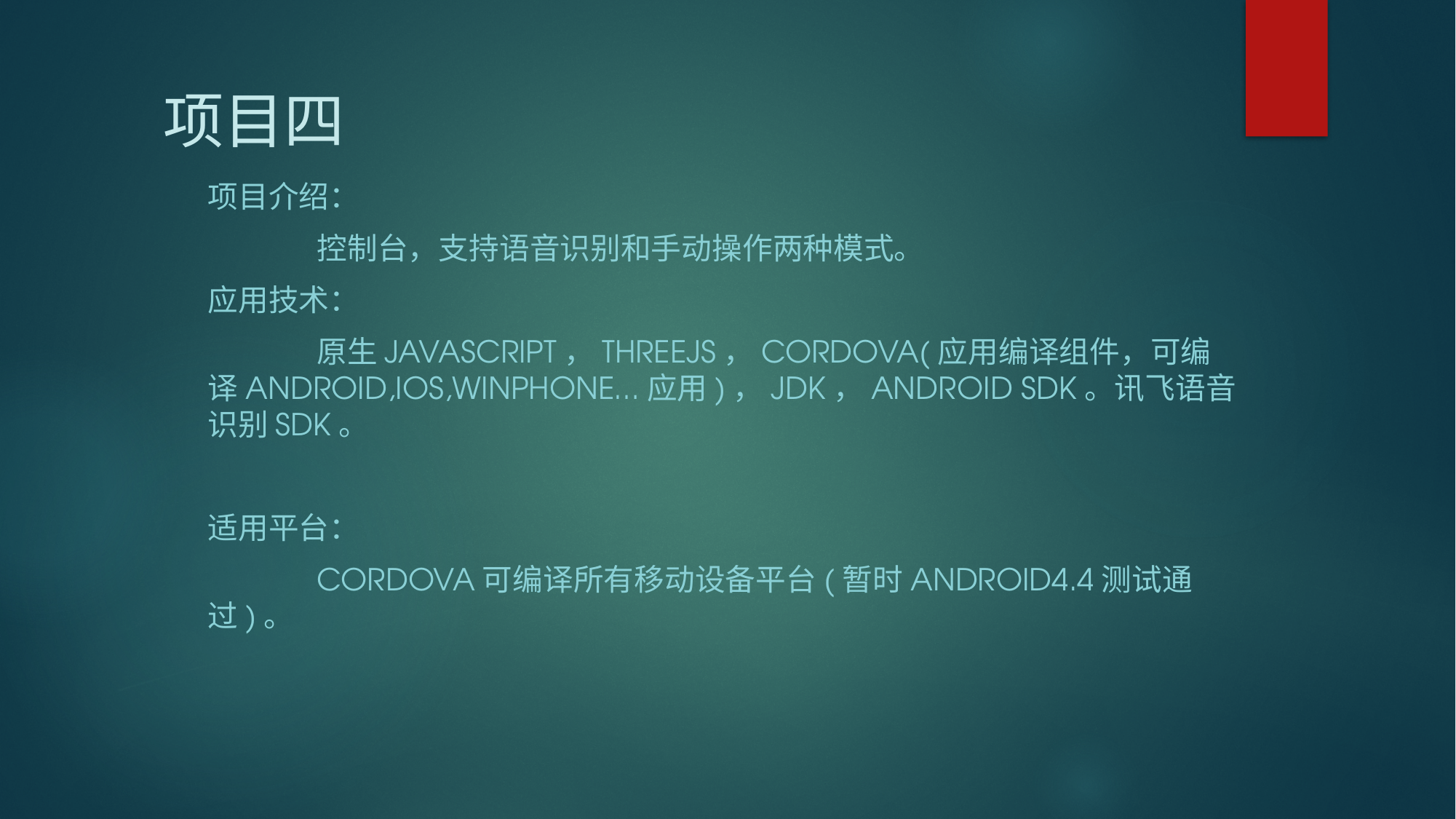

# 项目四
项目介绍：
	控制台，支持语音识别和手动操作两种模式。
应用技术：
	原生javascript，threejs，cordova(应用编译组件，可编译android,ios,winphone…应用)，jdk，android sdk。讯飞语音识别SDK。

适用平台：
	cordova可编译所有移动设备平台(暂时android4.4测试通过)。